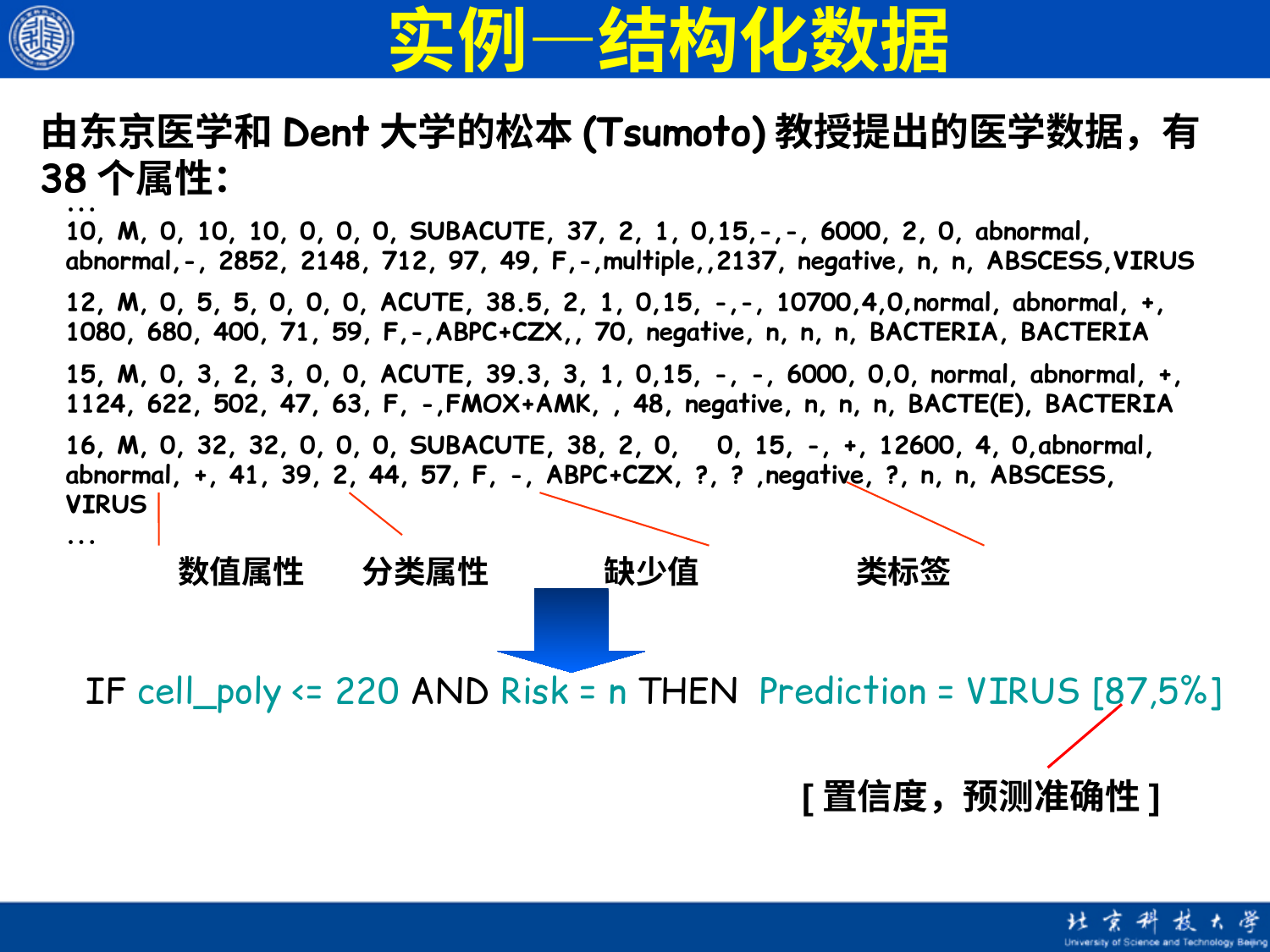

实例—结构化数据
由东京医学和Dent大学的松本(Tsumoto)教授提出的医学数据，有38个属性：
...
10, M, 0, 10, 10, 0, 0, 0, SUBACUTE, 37, 2, 1, 0,15,-,-, 6000, 2, 0, abnormal, abnormal,-, 2852, 2148, 712, 97, 49, F,-,multiple,,2137, negative, n, n, ABSCESS,VIRUS
12, M, 0, 5, 5, 0, 0, 0, ACUTE, 38.5, 2, 1, 0,15, -,-, 10700,4,0,normal, abnormal, +, 1080, 680, 400, 71, 59, F,-,ABPC+CZX,, 70, negative, n, n, n, BACTERIA, BACTERIA
15, M, 0, 3, 2, 3, 0, 0, ACUTE, 39.3, 3, 1, 0,15, -, -, 6000, 0,0, normal, abnormal, +, 1124, 622, 502, 47, 63, F, -,FMOX+AMK, , 48, negative, n, n, n, BACTE(E), BACTERIA
16, M, 0, 32, 32, 0, 0, 0, SUBACUTE, 38, 2, 0,　0, 15, -, +, 12600, 4, 0,abnormal, abnormal, +, 41, 39, 2, 44, 57, F, -, ABPC+CZX, ?, ? ,negative, ?, n, n, ABSCESS,　VIRUS
...

数值属性        分类属性                缺少值	      类标签

IF cell_poly <= 220 AND Risk = n THEN  Prediction = VIRUS [87,5%]

[置信度，预测准确性]